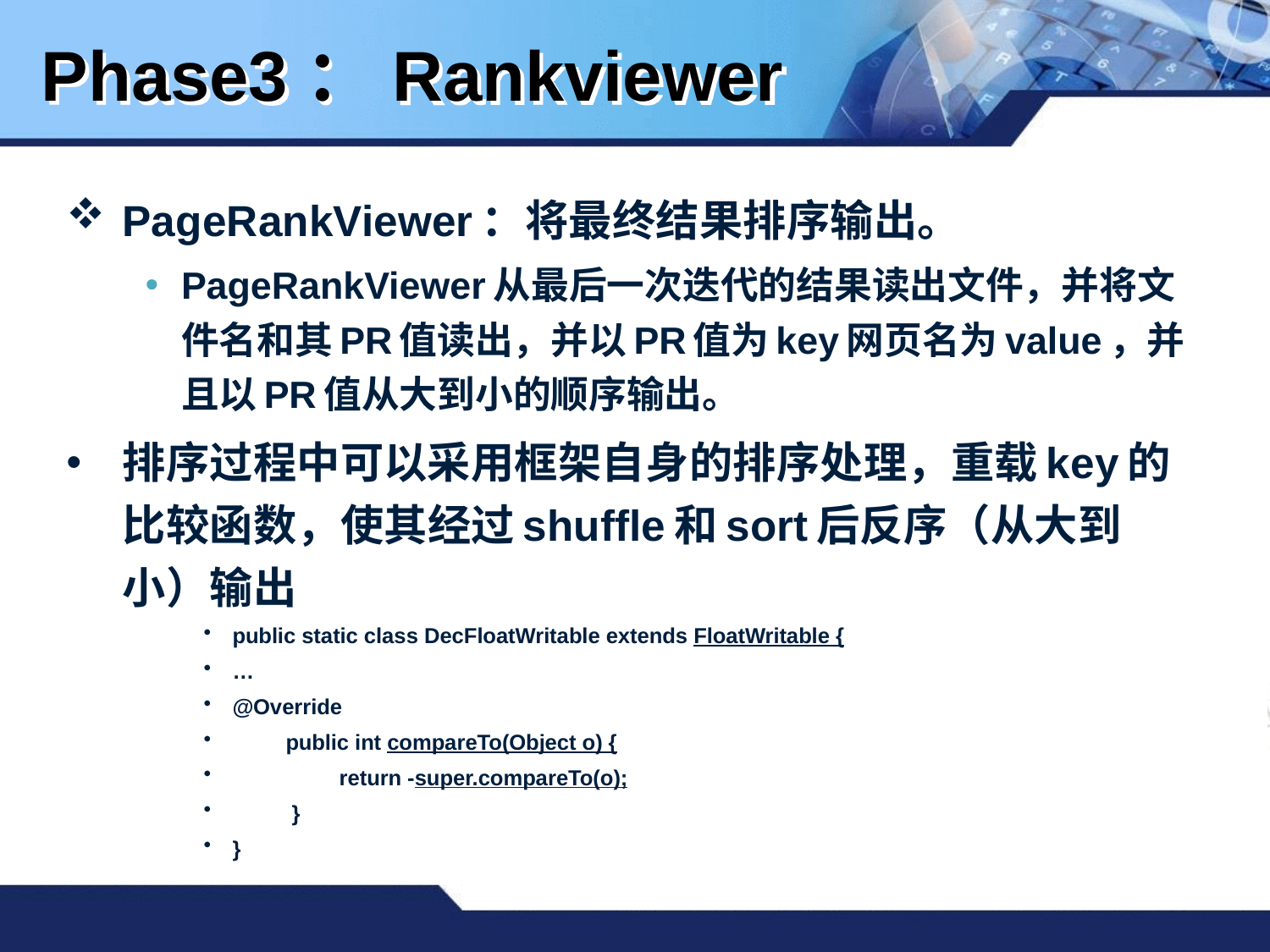

# Phase3：Rankviewer
PageRankViewer：将最终结果排序输出。
PageRankViewer从最后一次迭代的结果读出文件，并将文件名和其PR值读出，并以PR值为key网页名为value，并且以PR值从大到小的顺序输出。
排序过程中可以采用框架自身的排序处理，重载key的比较函数，使其经过shuffle和sort后反序（从大到小）输出
public static class DecFloatWritable extends FloatWritable {
…
@Override
         public int compareTo(Object o) {
                  return -super.compareTo(o);
          }
}